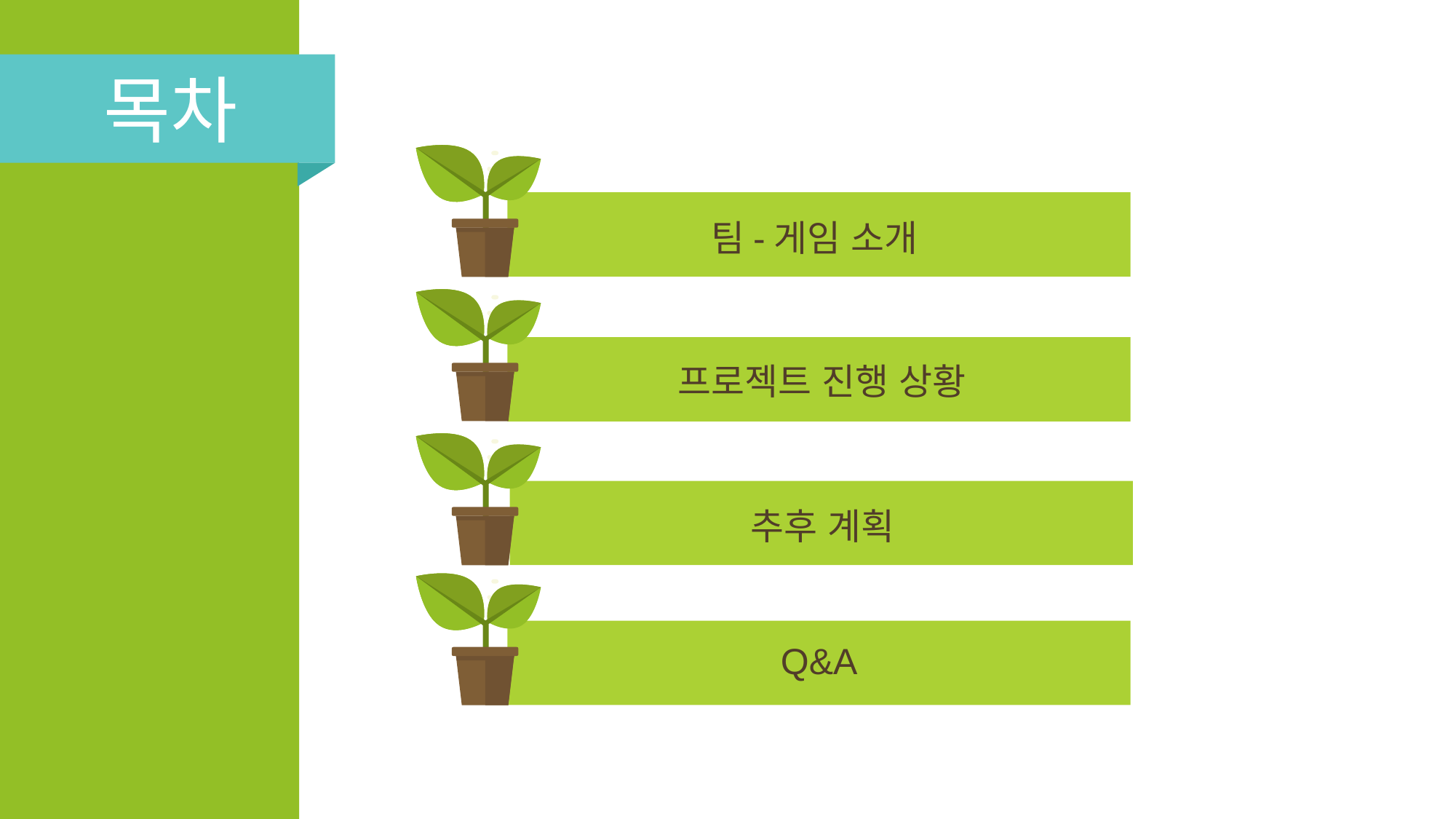

목차

팀-게임 소개

프로젝트 진행 상황

추후 계획

Q&A